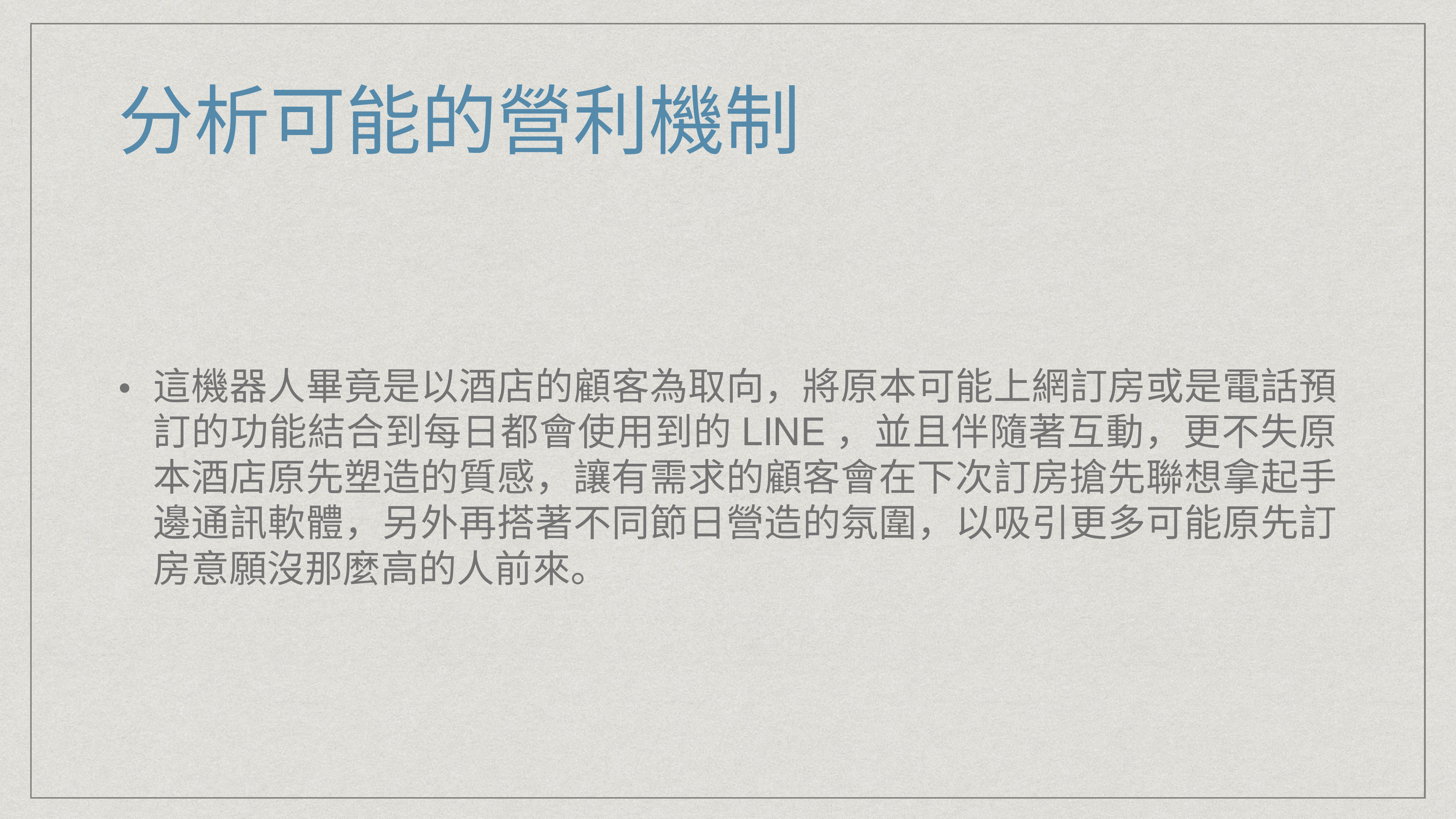

# 分析可能的營利機制
這機器人畢竟是以酒店的顧客為取向，將原本可能上網訂房或是電話預訂的功能結合到每日都會使用到的LINE，並且伴隨著互動，更不失原本酒店原先塑造的質感，讓有需求的顧客會在下次訂房搶先聯想拿起手邊通訊軟體，另外再搭著不同節日營造的氛圍，以吸引更多可能原先訂房意願沒那麼高的人前來。